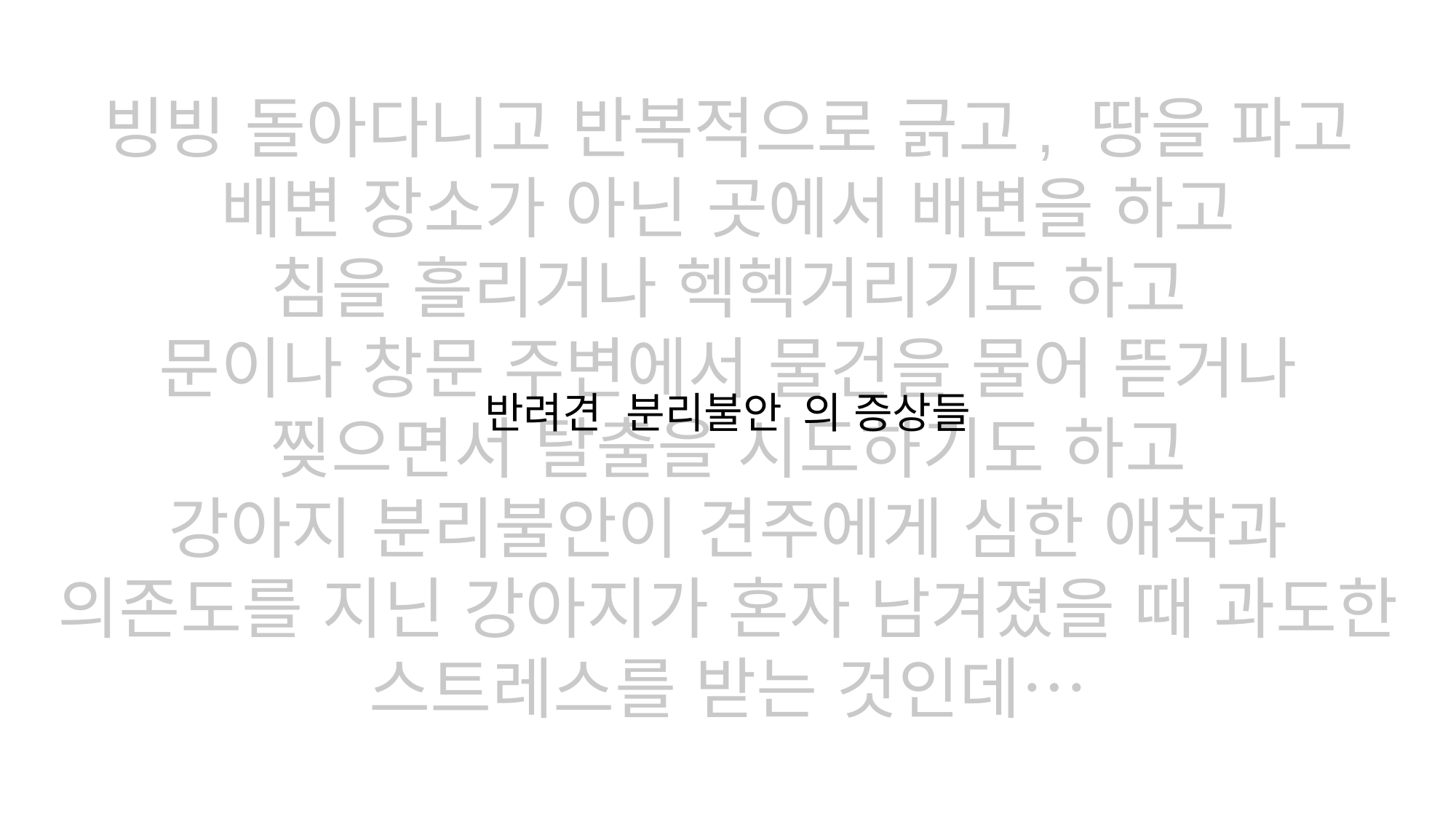

빙빙 돌아다니고 반복적으로 긁고, 땅을 파고
배변 장소가 아닌 곳에서 배변을 하고
침을 흘리거나 헥헥거리기도 하고
문이나 창문 주변에서 물건을 물어 뜯거나
찢으면서 탈출을 시도하기도 하고
강아지 분리불안이 견주에게 심한 애착과
의존도를 지닌 강아지가 혼자 남겨졌을 때 과도한
스트레스를 받는 것인데…
해결방법
없을까?
반려견                 의 증상들
분리불안.